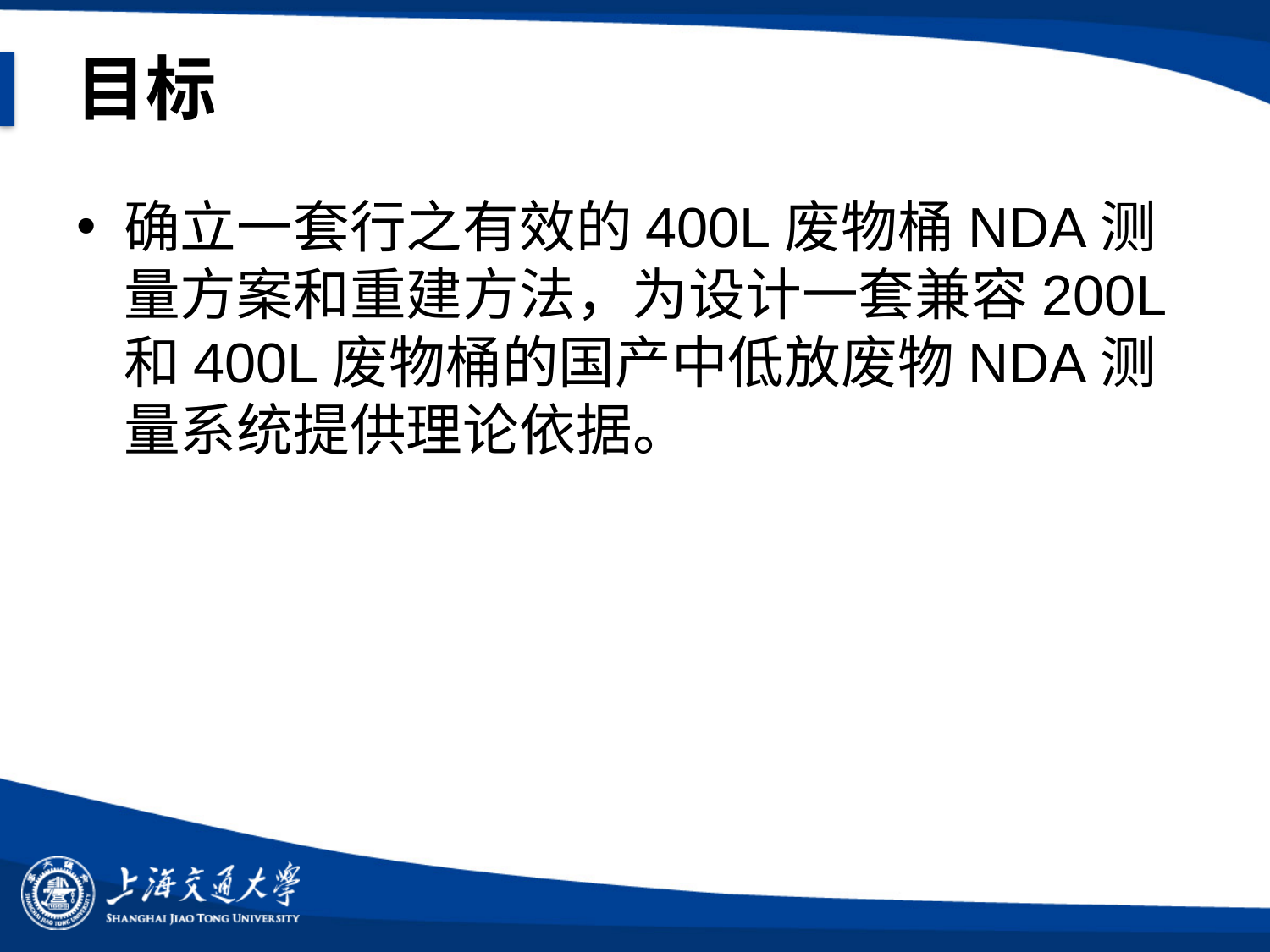

# 目标
确立一套行之有效的400L废物桶NDA测量方案和重建方法，为设计一套兼容200L和400L废物桶的国产中低放废物NDA测量系统提供理论依据。